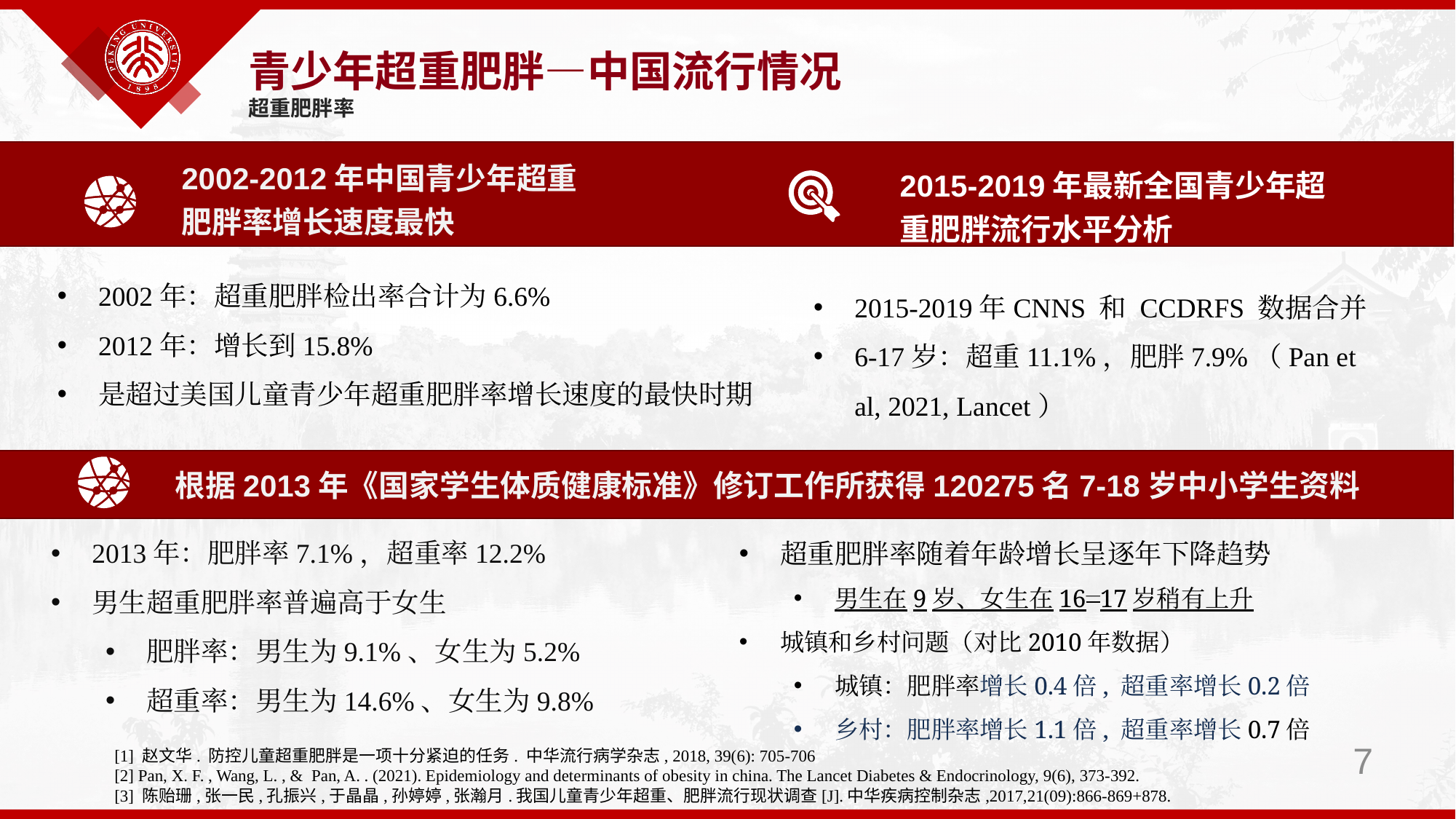

青少年超重肥胖—中国流行情况
超重肥胖率

2002-2012年中国青少年超重
肥胖率增长速度最快
2002年：超重肥胖检出率合计为6.6%
2012年：增长到15.8%
是超过美国儿童青少年超重肥胖率增长速度的最快时期
2015-2019年最新全国青少年超重肥胖流行水平分析
2015-2019年CNNS 和 CCDRFS 数据合并
6-17岁：超重11.1%，肥胖7.9%（Pan et al, 2021, Lancet）

根据2013年《国家学生体质健康标准》修订工作所获得120275名7-18岁中小学生资料
2013年：肥胖率7.1%，超重率12.2%
男生超重肥胖率普遍高于女生
肥胖率：男生为9.1%、女生为5.2%
超重率：男生为14.6%、女生为9.8%

超重肥胖率随着年龄增长呈逐年下降趋势
男生在9岁、女生在16—17岁稍有上升
城镇和乡村问题（对比2010年数据）
城镇：肥胖率增长0.4倍, 超重率增长0.2倍
乡村：肥胖率增长1.1倍, 超重率增长0.7倍
7
[1] 赵文华. 防控儿童超重肥胖是一项十分紧迫的任务. 中华流行病学杂志, 2018, 39(6): 705-706
[2] Pan, X. F. , Wang, L. , &  Pan, A. . (2021). Epidemiology and determinants of obesity in china. The Lancet Diabetes & Endocrinology, 9(6), 373-392.
[3] 陈贻珊,张一民,孔振兴,于晶晶,孙婷婷,张瀚月.我国儿童青少年超重、肥胖流行现状调查[J].中华疾病控制杂志,2017,21(09):866-869+878.